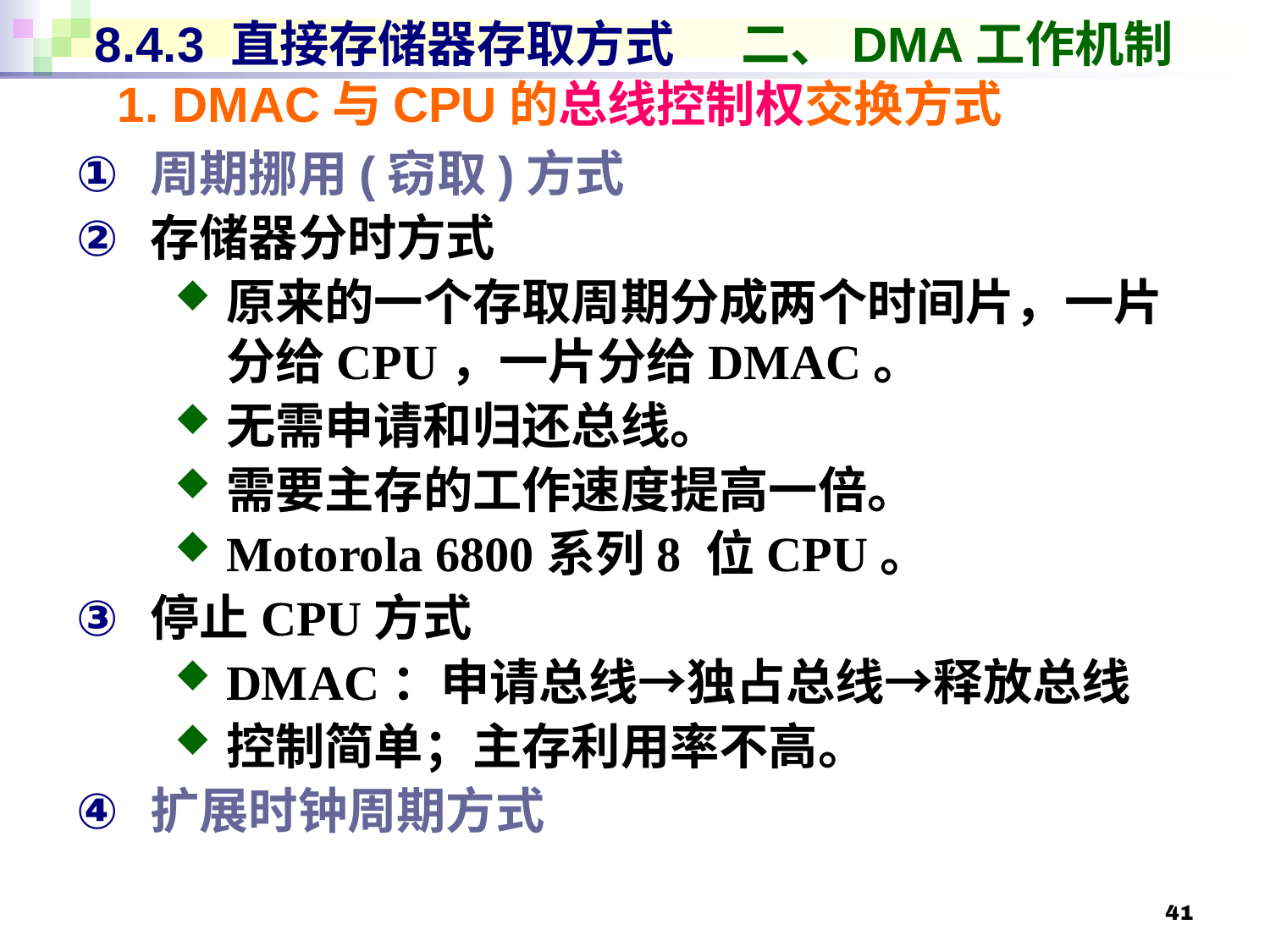

# 8.4.3 直接存储器存取方式      二、DMA工作机制
1. DMAC与CPU的总线控制权交换方式
周期挪用(窃取)方式
存储器分时方式
原来的一个存取周期分成两个时间片，一片分给CPU，一片分给DMAC。
无需申请和归还总线。
需要主存的工作速度提高一倍。
Motorola 6800系列8 位CPU。
停止CPU方式
DMAC：申请总线→独占总线→释放总线
控制简单；主存利用率不高。
扩展时钟周期方式
41